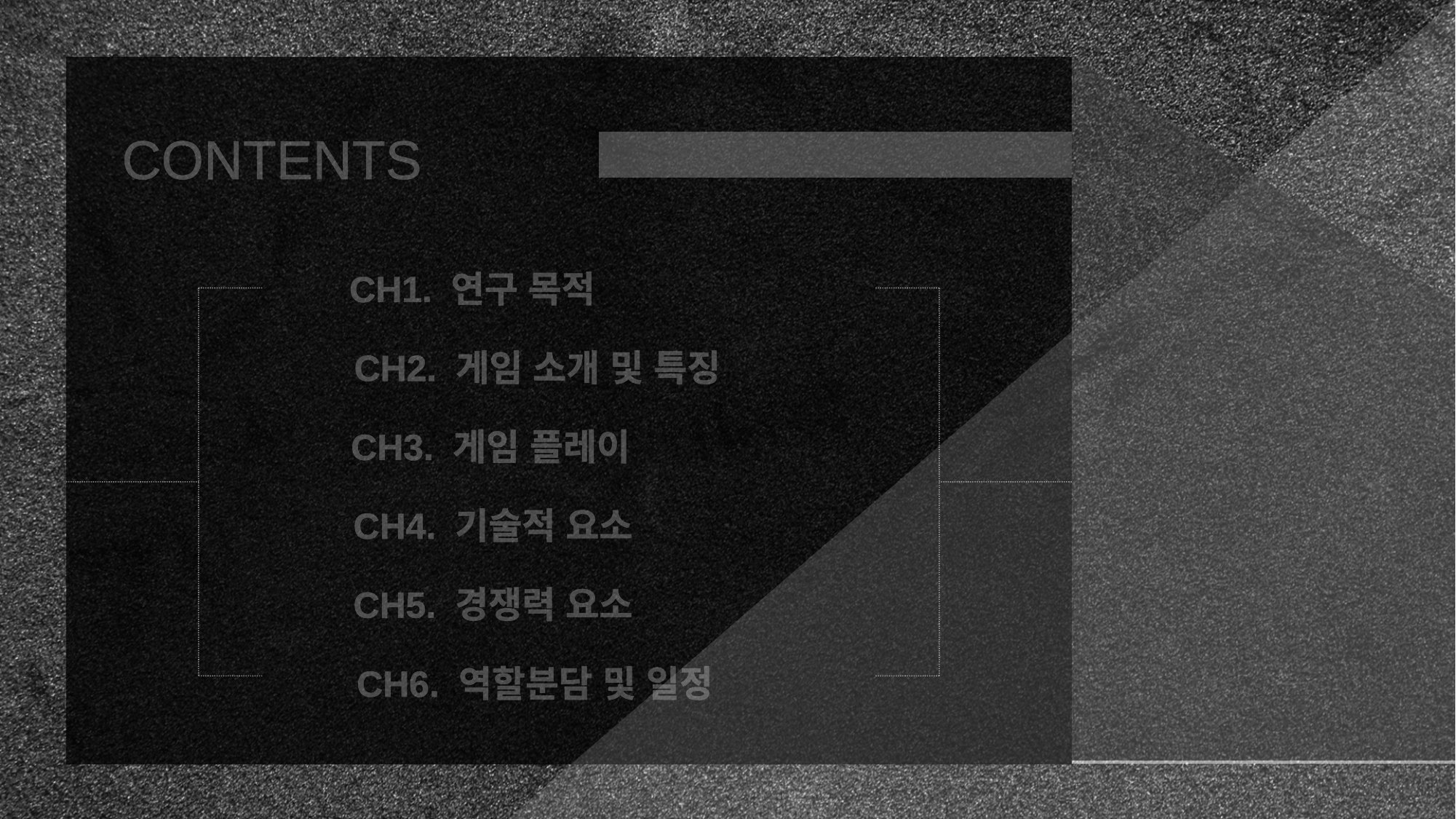

CONTENTS
CH1. 연구 목적
CH2. 게임 소개 및 특징
CH3. 게임 플레이
CH4. 기술적 요소
CH5. 경쟁력 요소
CH6. 역할분담 및 일정